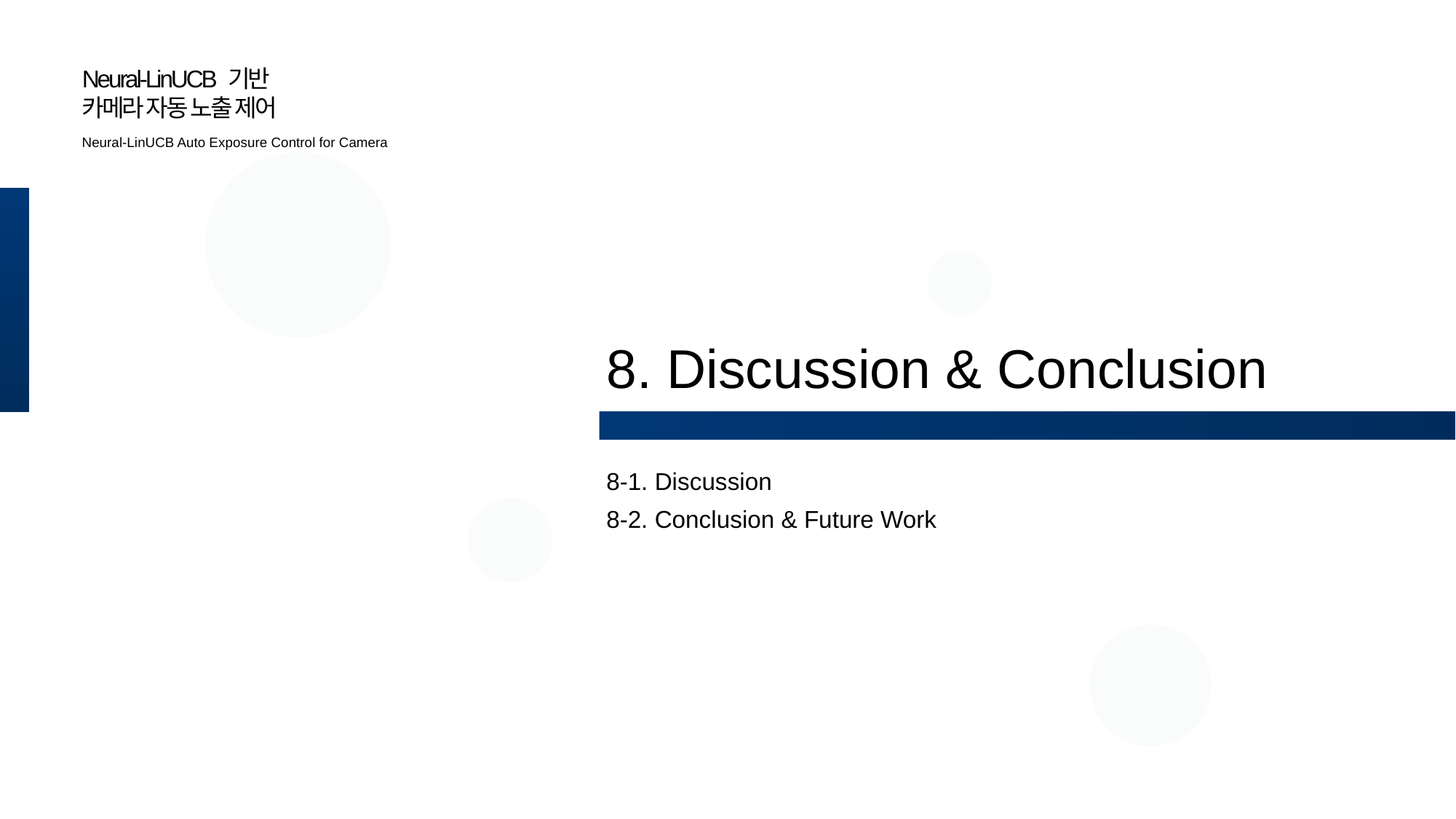

Neural-LinUCB 기반
카메라 자동 노출 제어
Neural-LinUCB Auto Exposure Control for Camera
8. Discussion & Conclusion
8-1. Discussion
8-2. Conclusion & Future Work